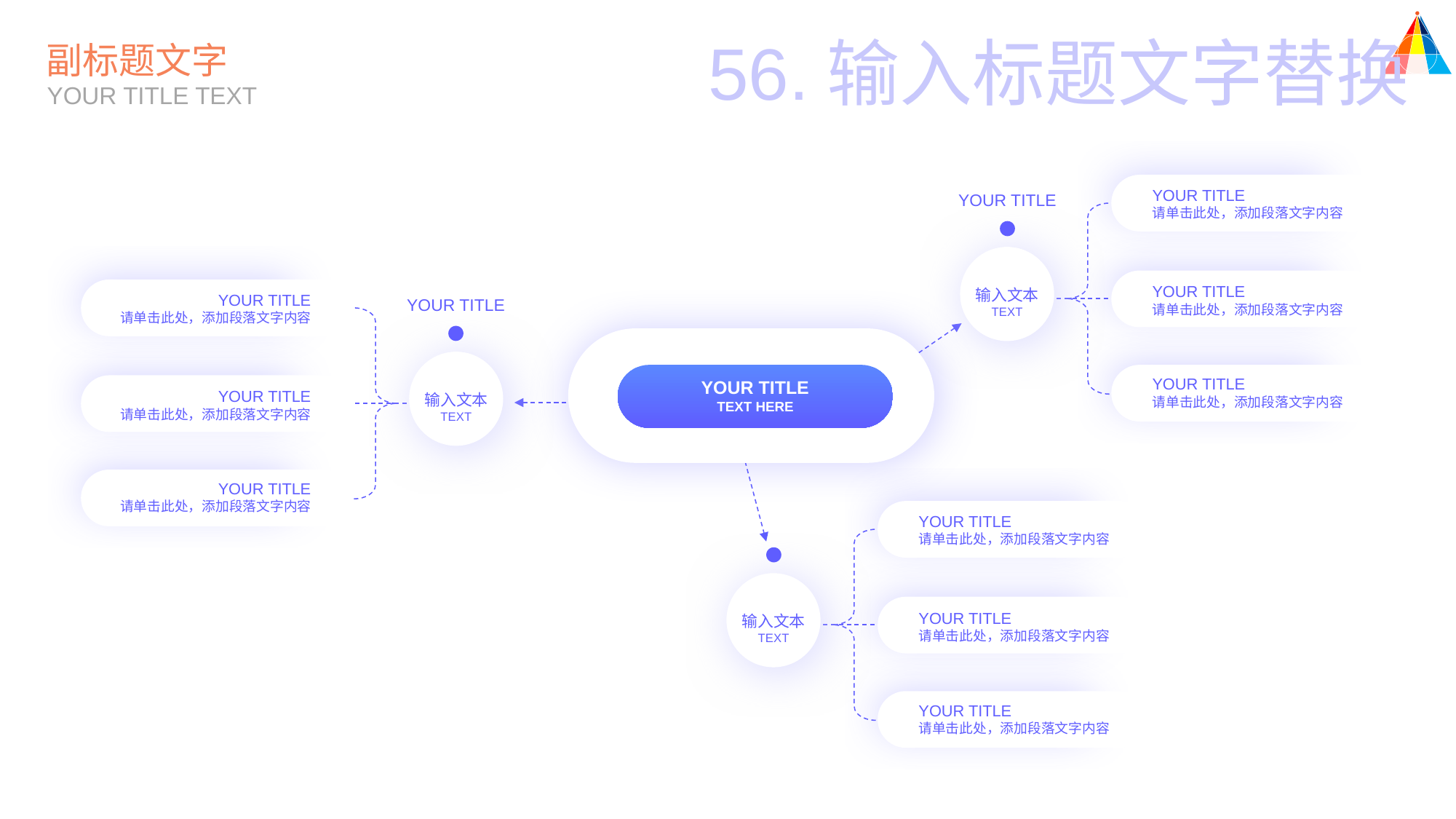

56.输入标题文字替换
副标题文字
YOUR TITLE TEXT

YOUR TITLE
请单击此处，添加段落文字内容
YOUR TITLE

输入文本
TEXT

YOUR TITLE
请单击此处，添加段落文字内容

YOUR TITLE
请单击此处，添加段落文字内容
YOUR TITLE

输入文本
TEXT

YOUR TITLE
请单击此处，添加段落文字内容

YOUR TITLE
请单击此处，添加段落文字内容

YOUR TITLE
请单击此处，添加段落文字内容
YOUR TITLE
TEXT HERE

YOUR TITLE
请单击此处，添加段落文字内容

输入文本
TEXT

YOUR TITLE
请单击此处，添加段落文字内容

YOUR TITLE
请单击此处，添加段落文字内容